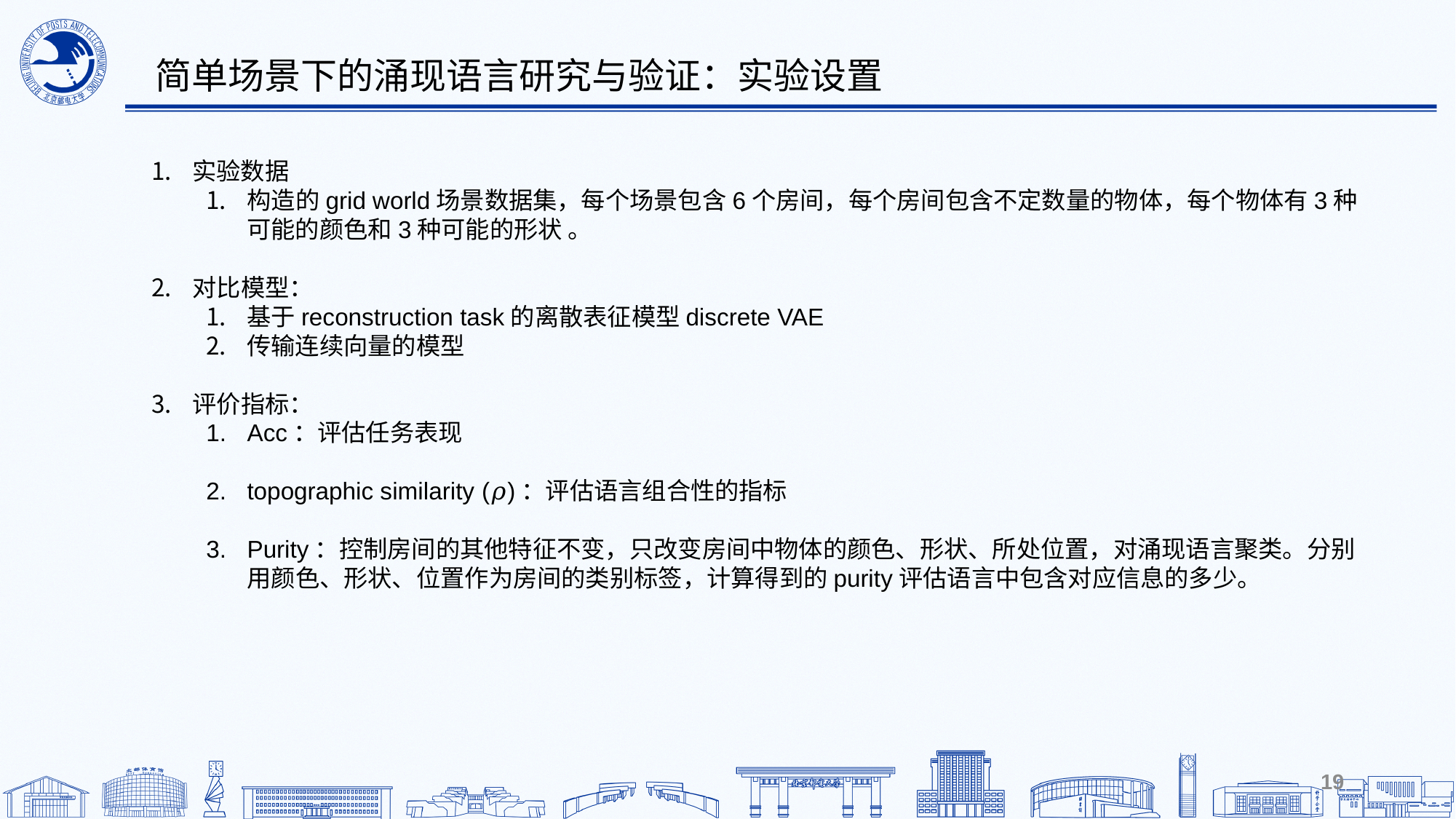

简单场景下的涌现语言研究与验证：实验设置
实验数据
构造的grid world场景数据集，每个场景包含6个房间，每个房间包含不定数量的物体，每个物体有3种可能的颜色和3种可能的形状 。

对比模型：
基于reconstruction task的离散表征模型discrete VAE
传输连续向量的模型

评价指标：
Acc：评估任务表现

topographic similarity (𝜌)：评估语言组合性的指标

Purity：控制房间的其他特征不变，只改变房间中物体的颜色、形状、所处位置，对涌现语言聚类。分别用颜色、形状、位置作为房间的类别标签，计算得到的purity评估语言中包含对应信息的多少。
19